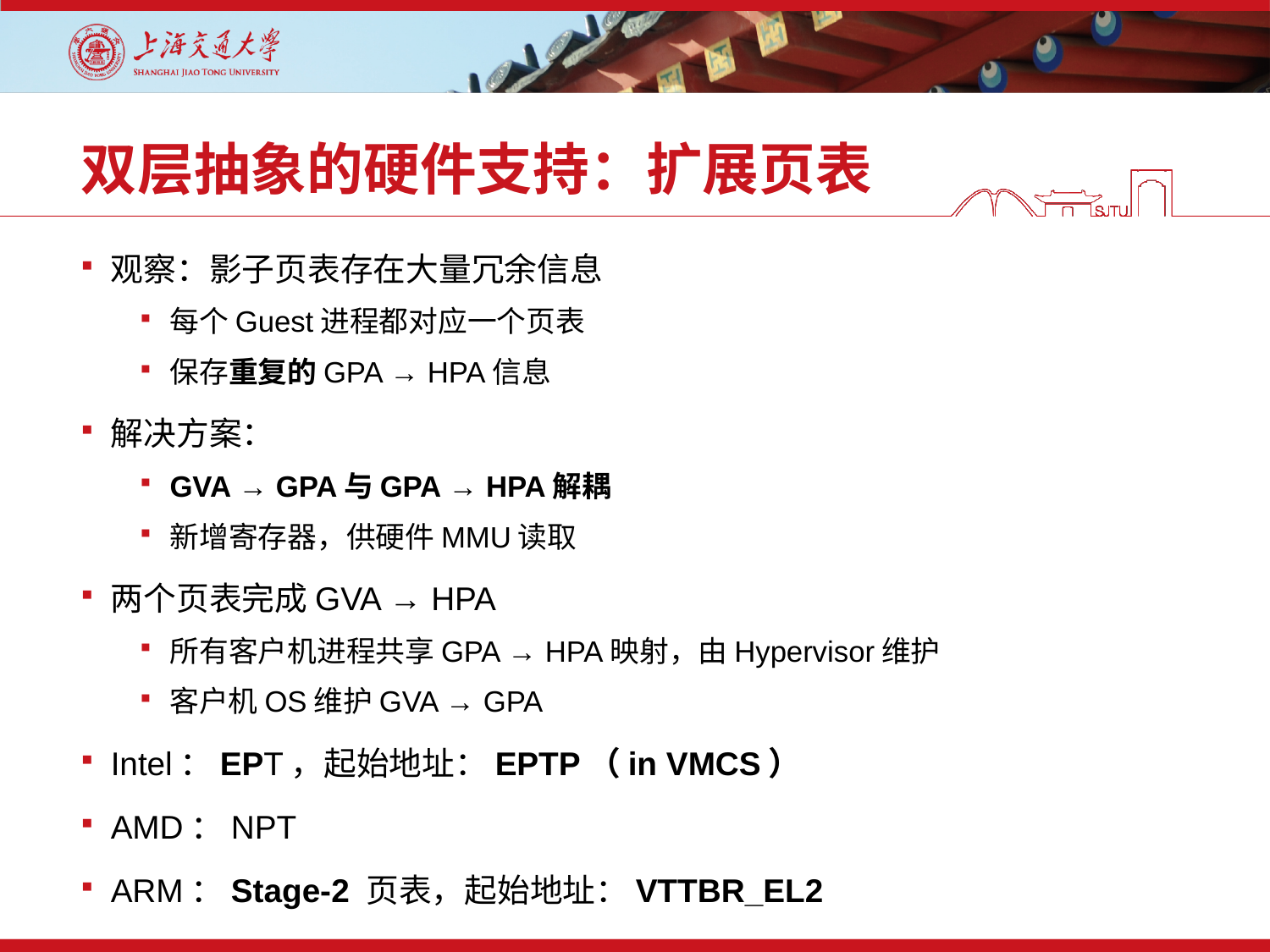

# 双层抽象的硬件支持：扩展页表
观察：影子页表存在大量冗余信息
每个Guest进程都对应一个页表
保存重复的GPA → HPA信息
解决方案：
GVA → GPA与GPA → HPA解耦
新增寄存器，供硬件MMU读取
两个页表完成GVA → HPA
所有客户机进程共享GPA → HPA映射，由Hypervisor维护
客户机OS维护GVA → GPA
Intel：EPT，起始地址：EPTP（in VMCS）
AMD：NPT
ARM：Stage-2 页表，起始地址：VTTBR_EL2